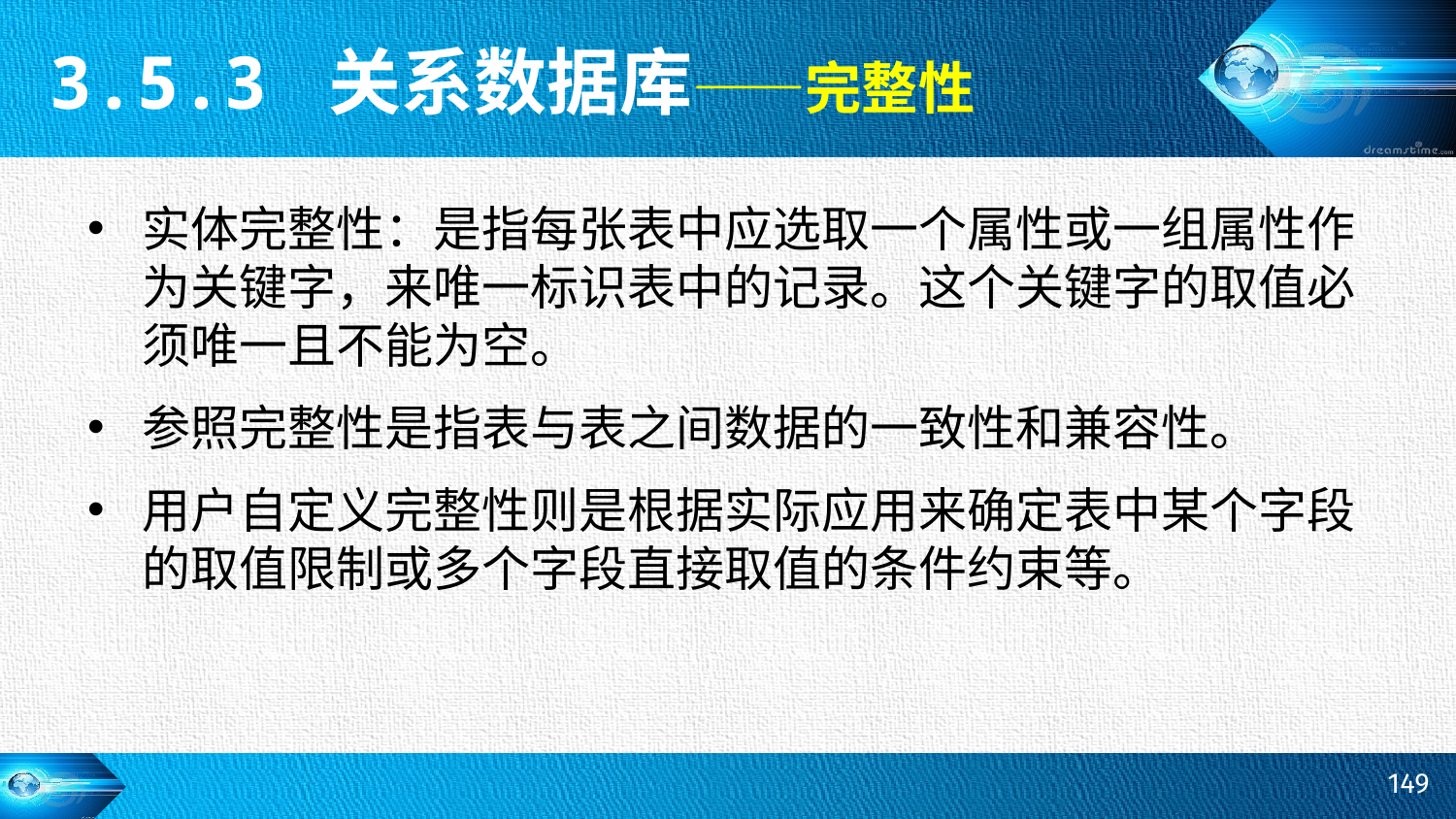

3.5.3 关系数据库——完整性
实体完整性：是指每张表中应选取一个属性或一组属性作为关键字，来唯一标识表中的记录。这个关键字的取值必须唯一且不能为空。
参照完整性是指表与表之间数据的一致性和兼容性。
用户自定义完整性则是根据实际应用来确定表中某个字段的取值限制或多个字段直接取值的条件约束等。
149